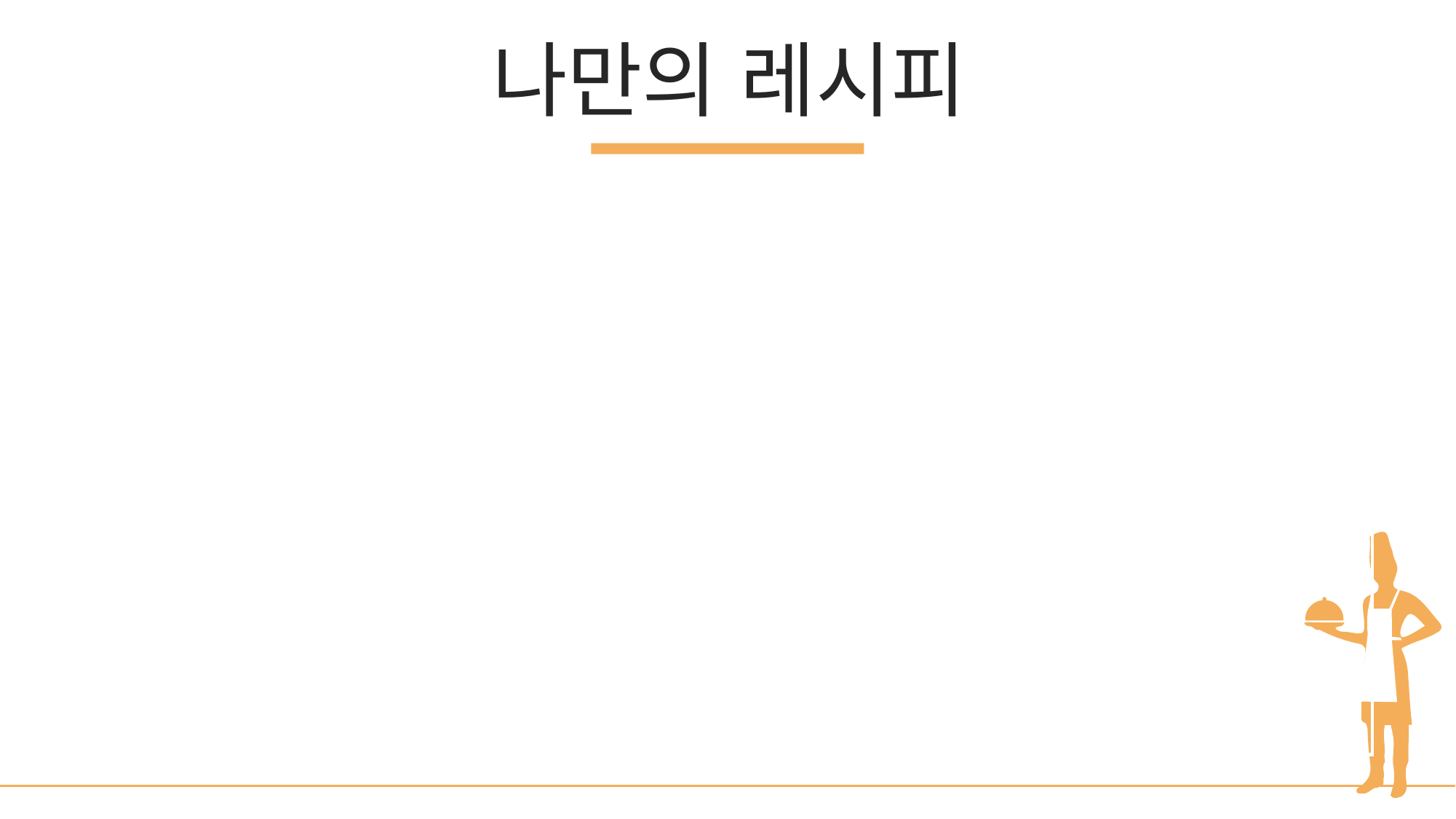

나만의 레시피

나만의 레시피
오늘 뭐 먹지 ?